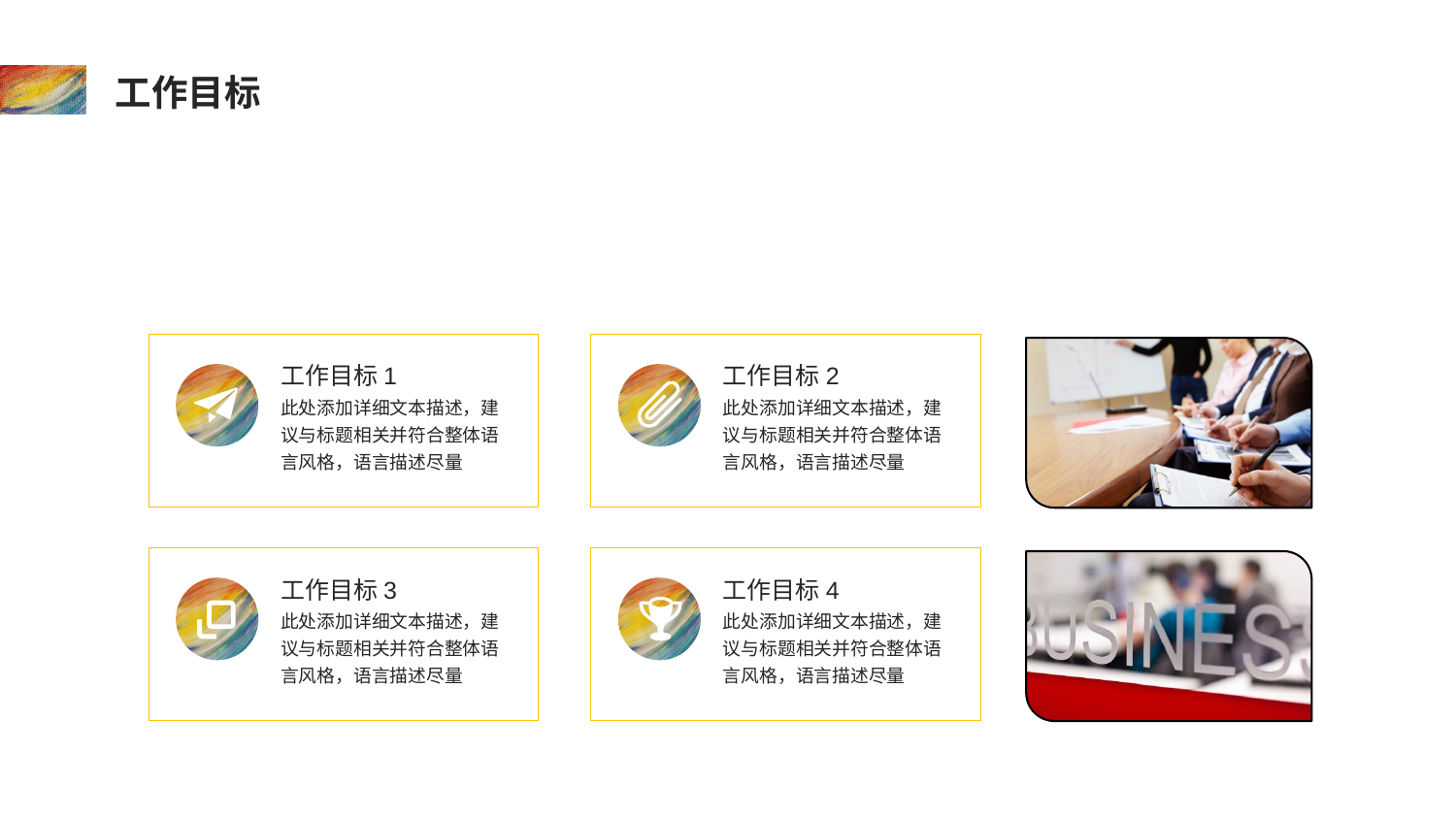

工作目标

工作目标1
此处添加详细文本描述，建议与标题相关并符合整体语言风格，语言描述尽量
工作目标2
此处添加详细文本描述，建议与标题相关并符合整体语言风格，语言描述尽量

工作目标3
此处添加详细文本描述，建议与标题相关并符合整体语言风格，语言描述尽量
工作目标4
此处添加详细文本描述，建议与标题相关并符合整体语言风格，语言描述尽量